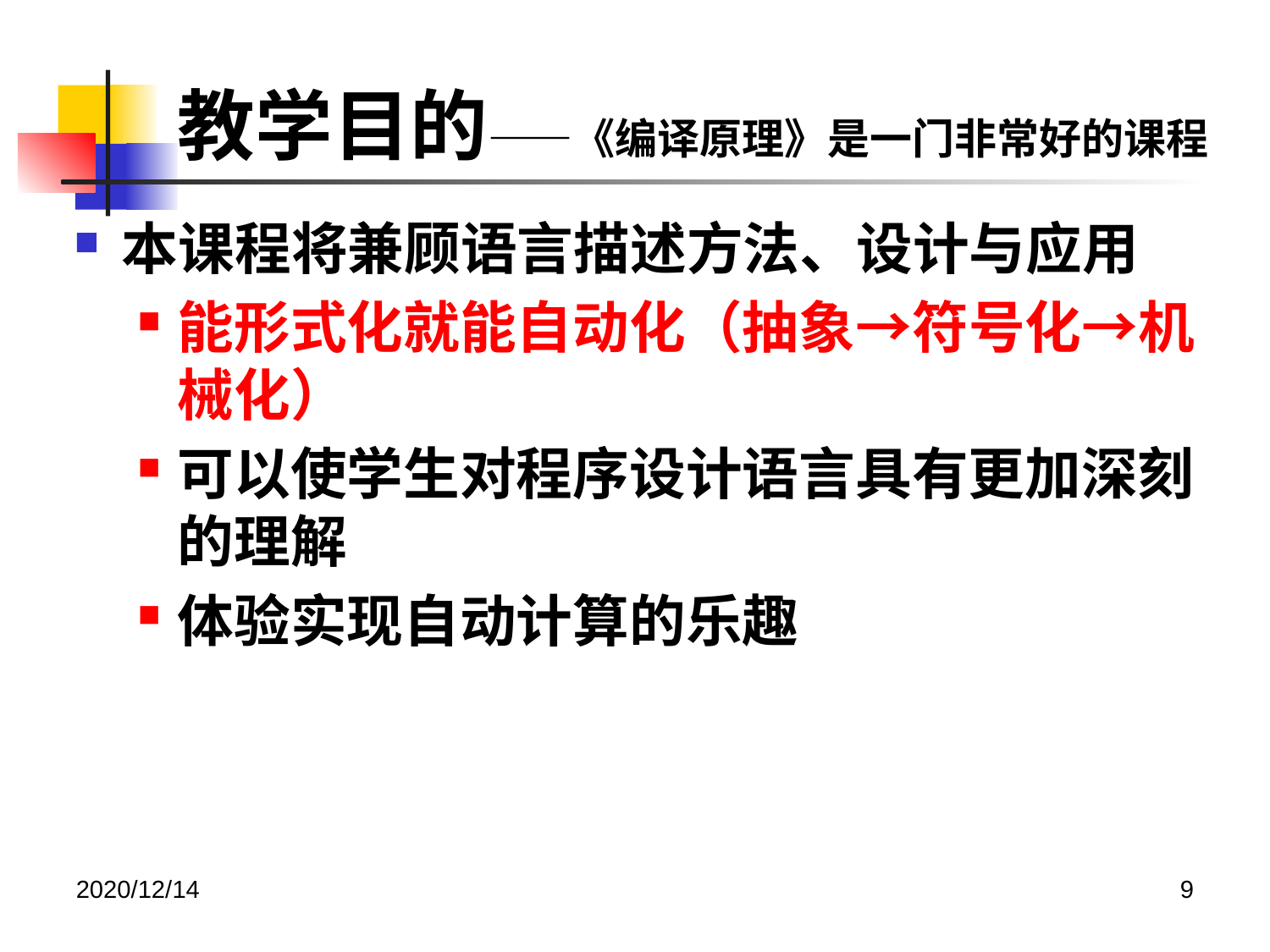

# 教学目的——《编译原理》是一门非常好的课程
本课程将兼顾语言描述方法、设计与应用
能形式化就能自动化（抽象→符号化→机械化）
可以使学生对程序设计语言具有更加深刻的理解
体验实现自动计算的乐趣
2020/12/14
9